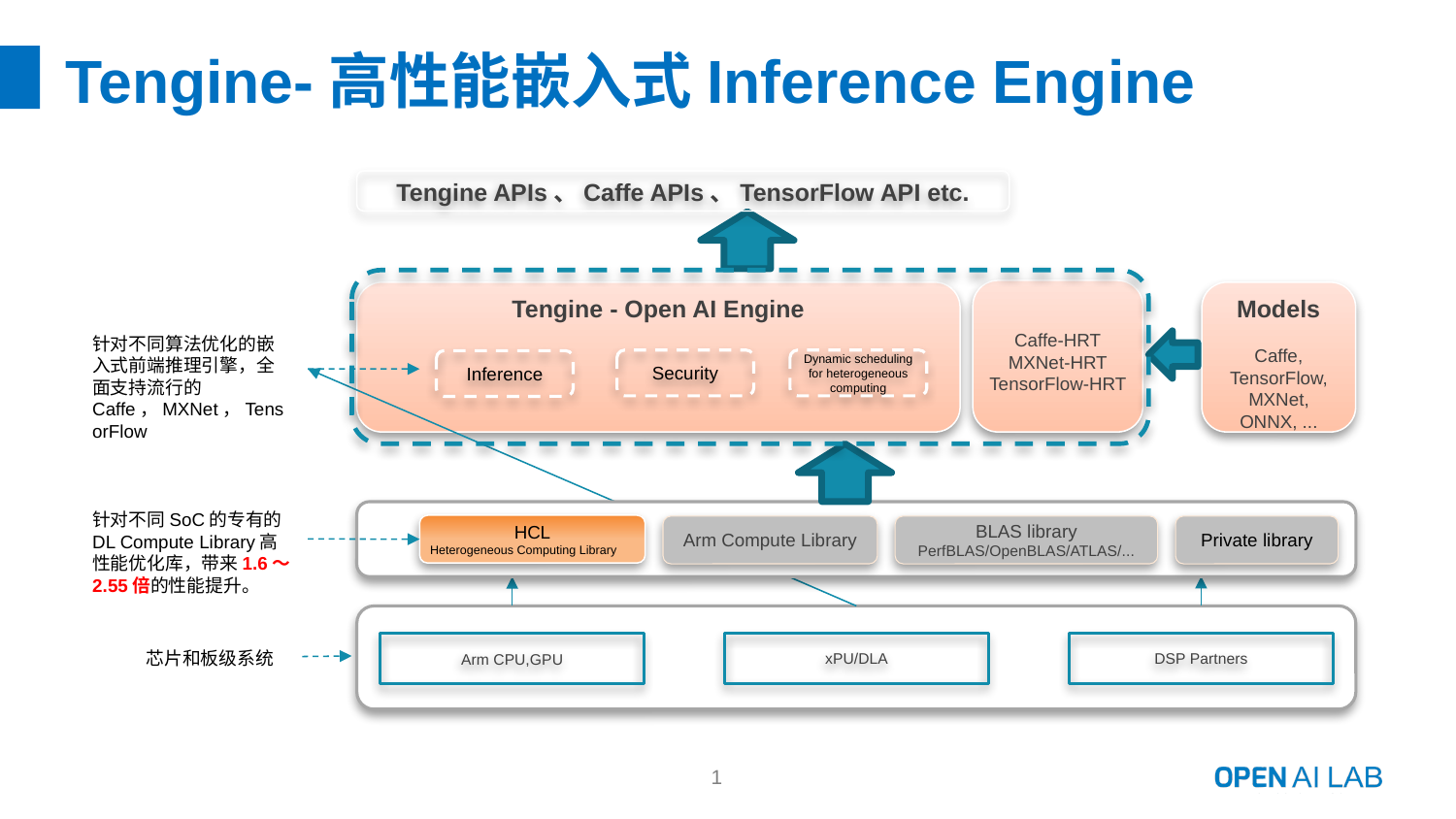

Tengine-高性能嵌入式Inference Engine

Tengine APIs、Caffe APIs、TensorFlow API etc.

Caffe-HRT
MXNet-HRT
TensorFlow-HRT
Tengine - Open AI Engine
Models

Caffe, TensorFlow,
MXNet,
ONNX, ...
针对不同算法优化的嵌入式前端推理引擎，全面支持流行的Caffe，MXNet，TensorFlow

Security
Dynamic scheduling for heterogeneous computing
Inference

针对不同SoC的专有的DL Compute Library高性能优化库，带来1.6～2.55倍的性能提升。

HCL
Heterogeneous Computing Library
Arm Compute Library
BLAS library
PerfBLAS/OpenBLAS/ATLAS/...
Private library

xPU/DLA
DSP Partners
Arm CPU,GPU
芯片和板级系统